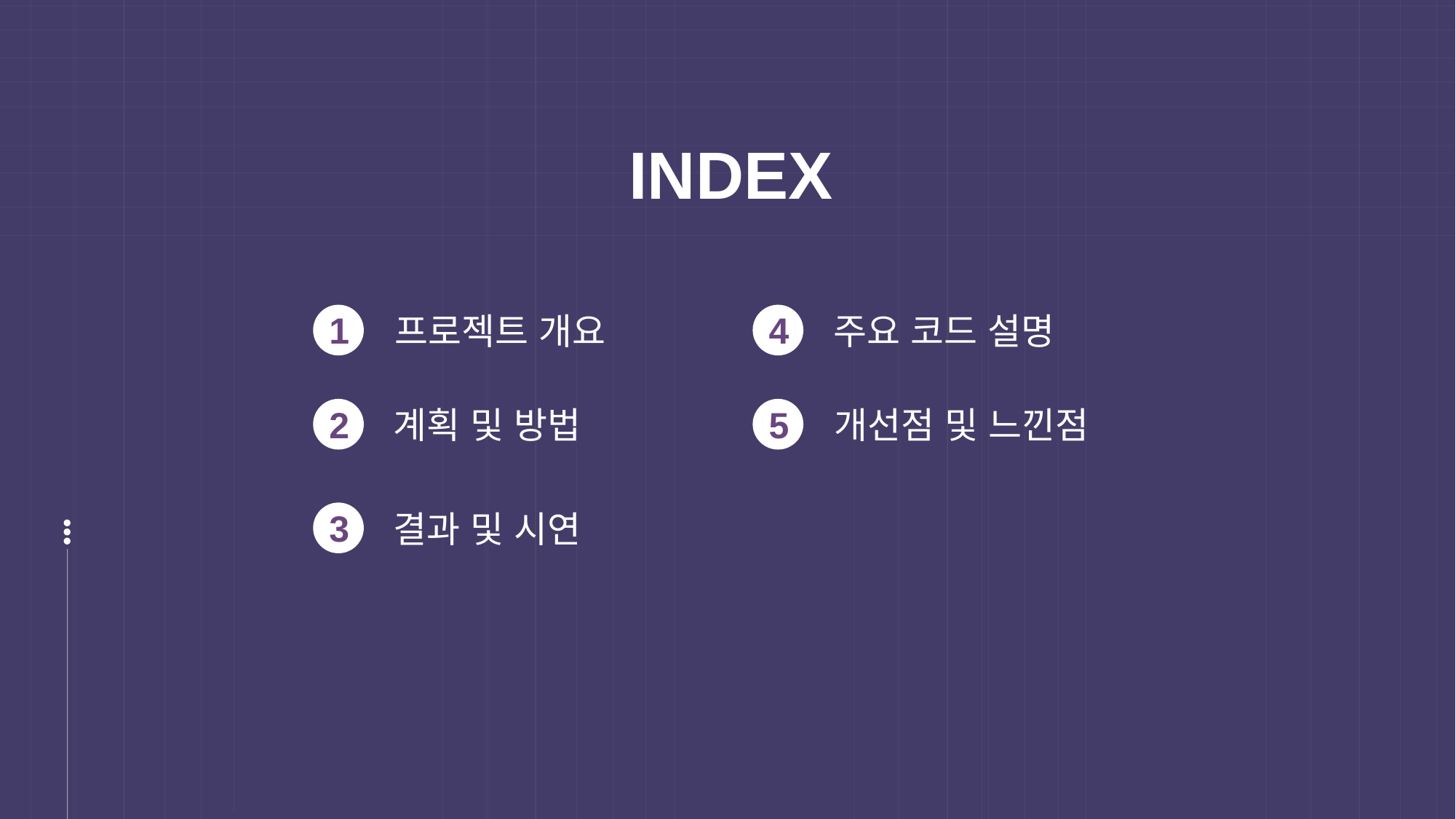

INDEX
1
4
프로젝트 개요
주요 코드 설명

2
5
계획 및 방법
개선점 및 느낀점

3
결과 및 시연